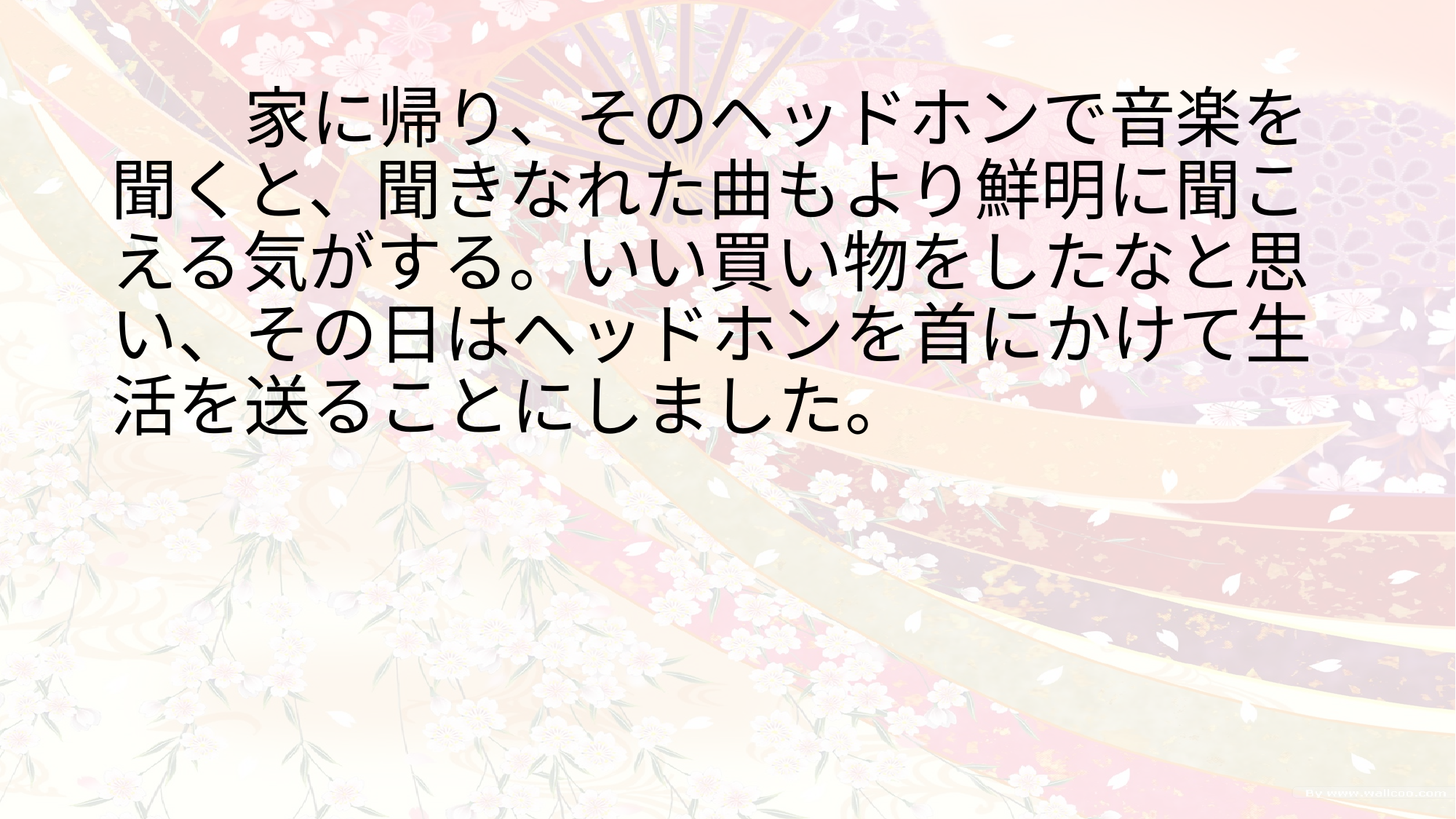

家に帰り、そのヘッドホンで音楽を聞くと、聞きなれた曲もより鮮明に聞こえる気がする。いい買い物をしたなと思い、その日はヘッドホンを首にかけて生活を送ることにしました。